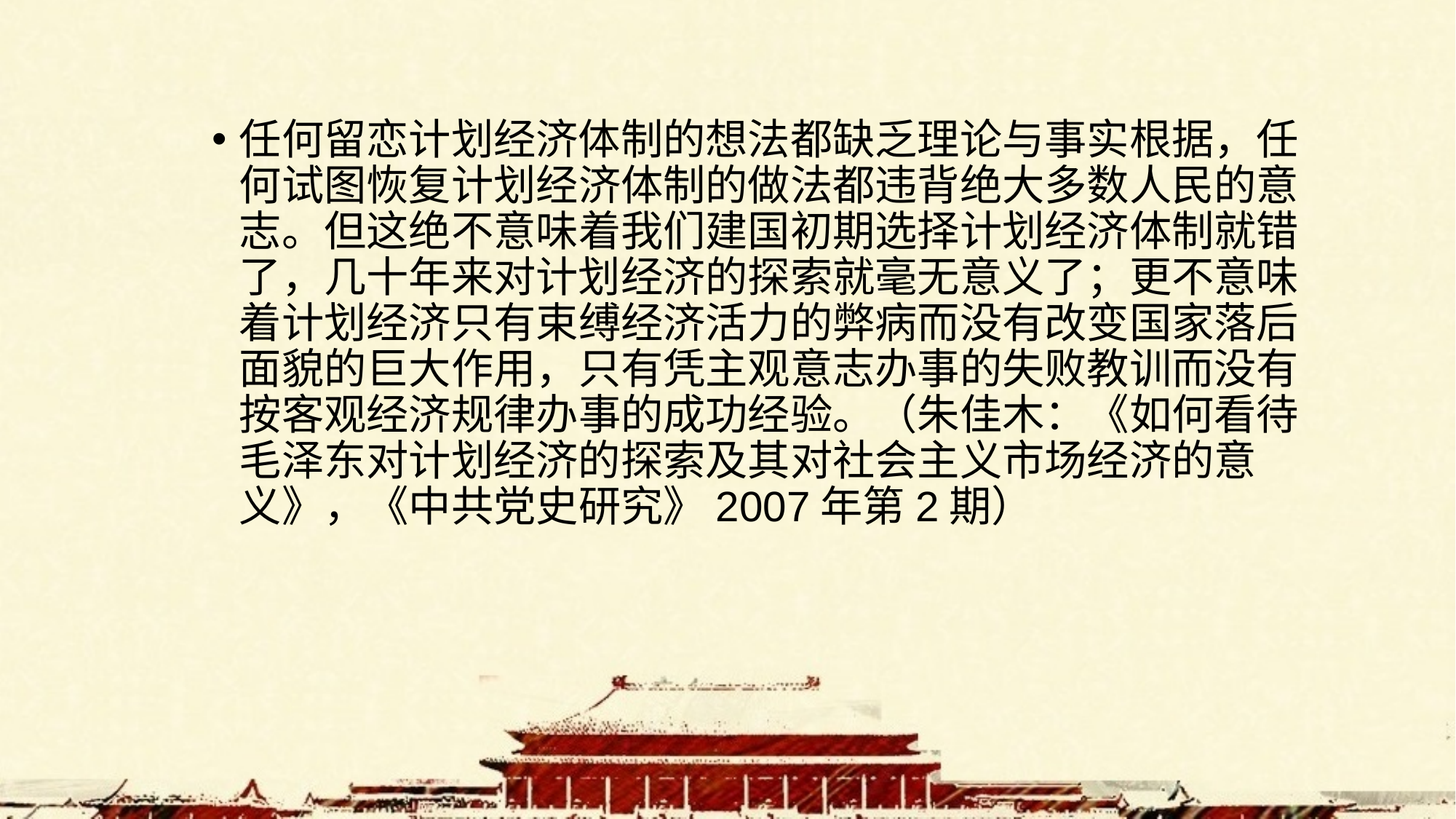

任何留恋计划经济体制的想法都缺乏理论与事实根据，任何试图恢复计划经济体制的做法都违背绝大多数人民的意志。但这绝不意味着我们建国初期选择计划经济体制就错了，几十年来对计划经济的探索就毫无意义了；更不意味着计划经济只有束缚经济活力的弊病而没有改变国家落后面貌的巨大作用，只有凭主观意志办事的失败教训而没有按客观经济规律办事的成功经验。（朱佳木：《如何看待毛泽东对计划经济的探索及其对社会主义市场经济的意义》，《中共党史研究》2007年第2期）